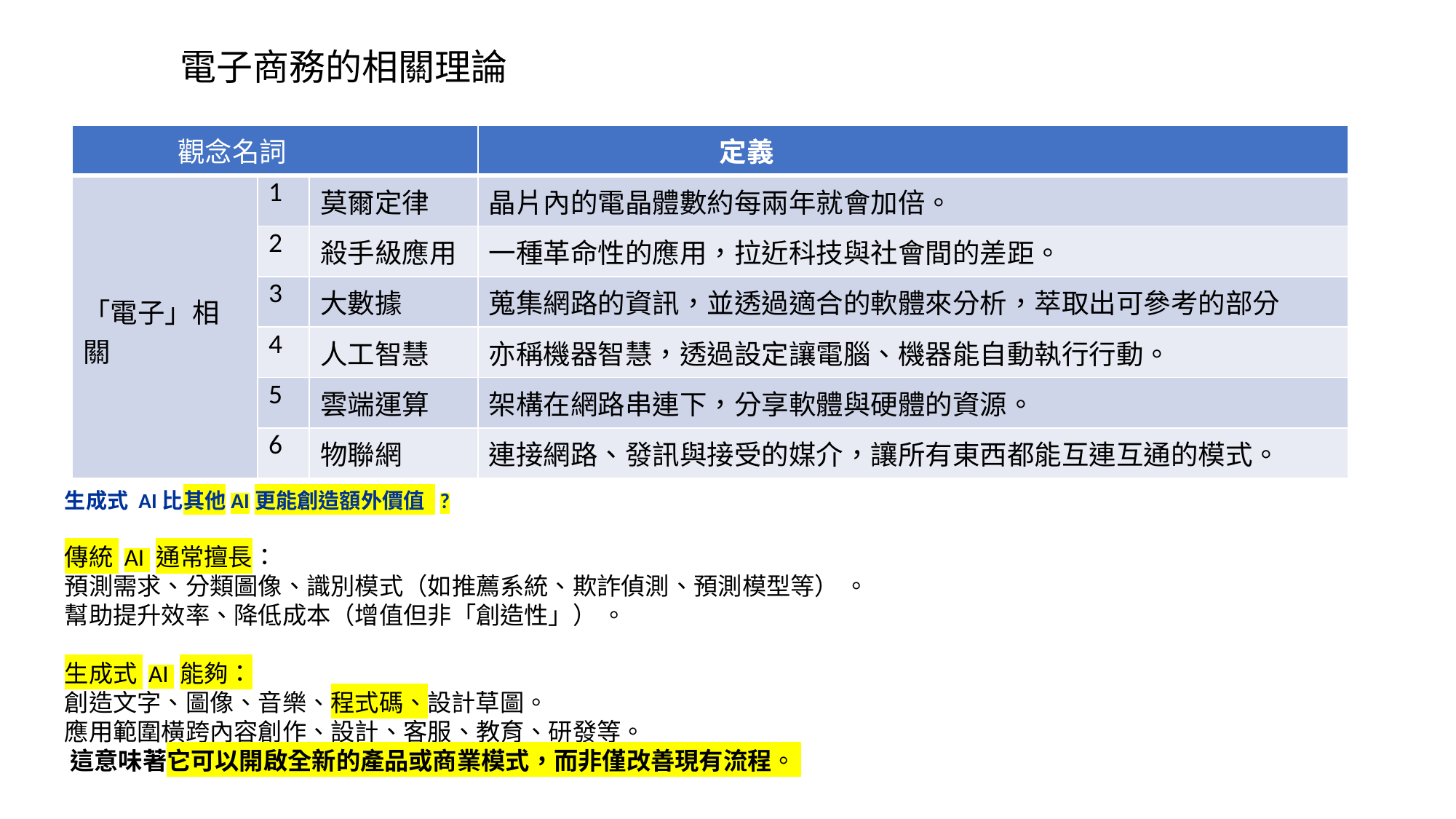

# 電子商務的相關理論
| 觀念名詞 |  |  | 定義 |
| --- | --- | --- | --- |
| 「電子」相關 | 1 | 莫爾定律 | 晶片內的電晶體數約每兩年就會加倍。 |
|  | 2 | 殺手級應用 | 一種革命性的應用，拉近科技與社會間的差距。 |
|  | 3 | 大數據 | 蒐集網路的資訊，並透過適合的軟體來分析，萃取出可參考的部分 |
|  | 4 | 人工智慧 | 亦稱機器智慧，透過設定讓電腦、機器能自動執行行動。 |
|  | 5 | 雲端運算 | 架構在網路串連下，分享軟體與硬體的資源。 |
|  | 6 | 物聯網 | 連接網路、發訊與接受的媒介，讓所有東西都能互連互通的模式。 |
生成式 AI比其他AI更能創造額外價值  ?

傳統 AI 通常擅長：
預測需求、分類圖像、識別模式（如推薦系統、欺詐偵測、預測模型等） 。
幫助提升效率、降低成本（增值但非「創造性」） 。

生成式 AI 能夠：
創造文字、圖像、音樂、程式碼、設計草圖。
應用範圍橫跨內容創作、設計、客服、教育、研發等。
 這意味著它可以開啟全新的產品或商業模式，而非僅改善現有流程。